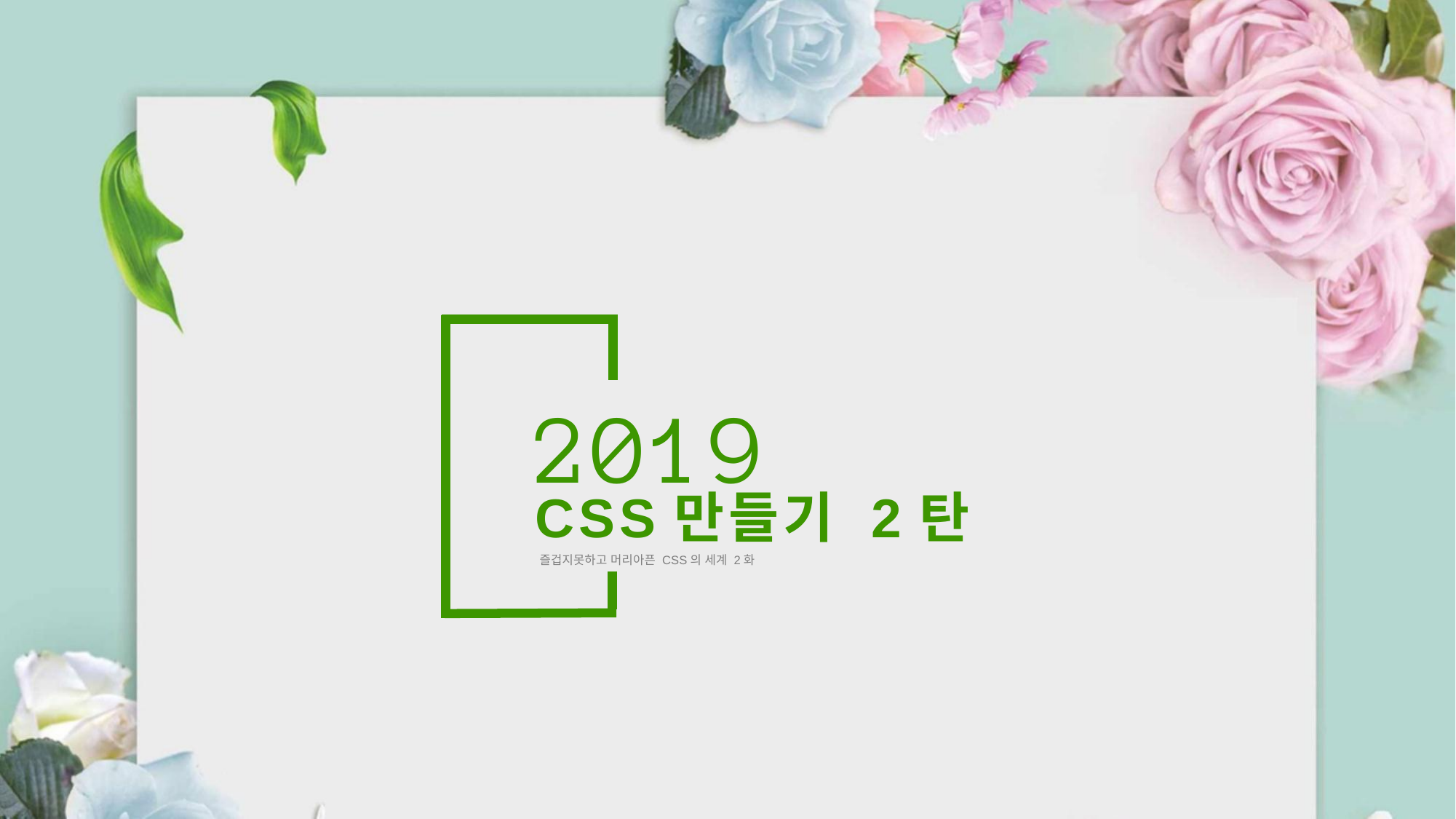

2019
CSS만들기 2탄
즐겁지못하고 머리아픈 CSS의 세계 2화